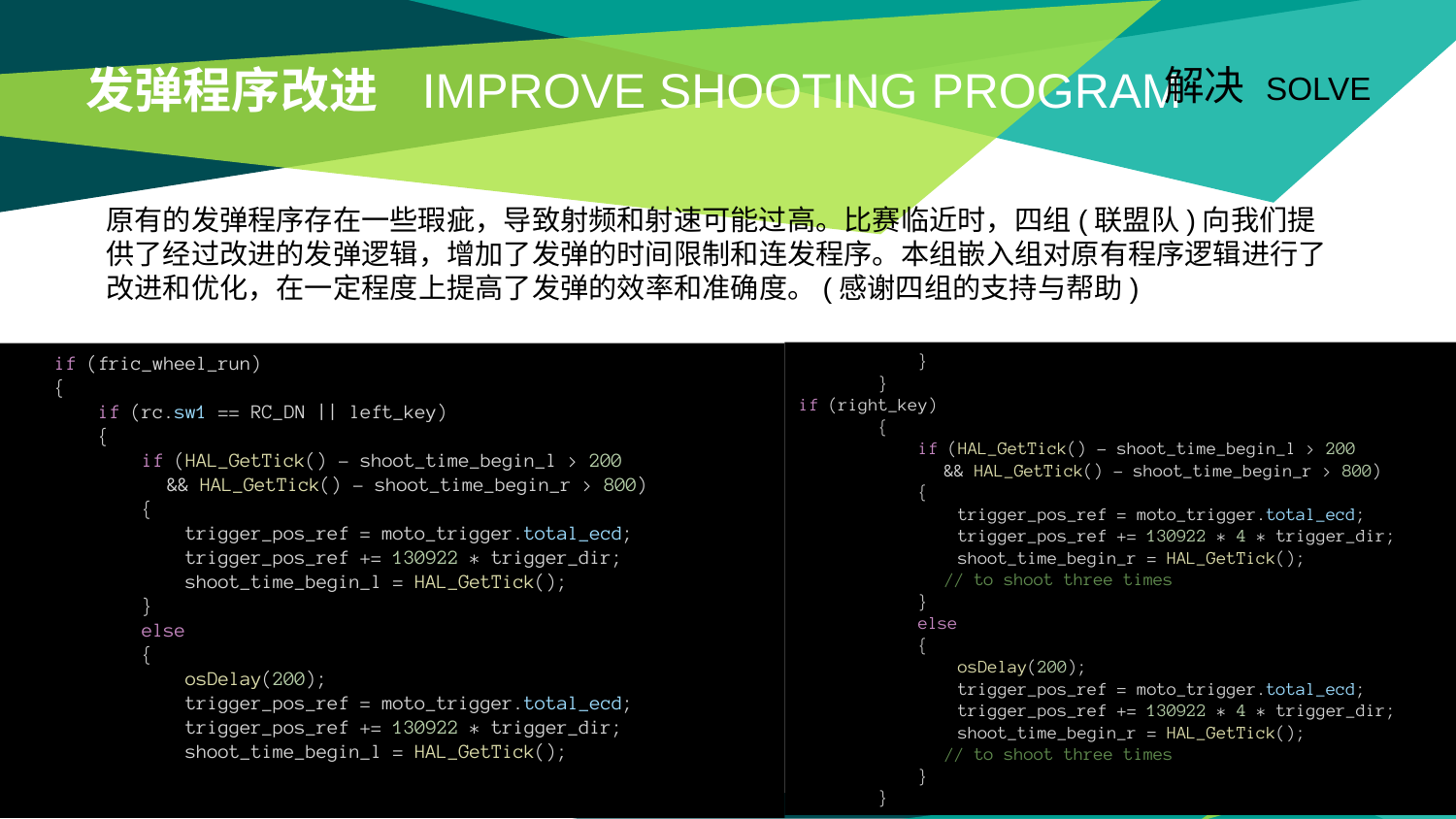

# 发弹程序改进   improve shooting program
解决 solve
原有的发弹程序存在一些瑕疵，导致射频和射速可能过高。比赛临近时，四组(联盟队)向我们提供了经过改进的发弹逻辑，增加了发弹的时间限制和连发程序。本组嵌入组对原有程序逻辑进行了改进和优化，在一定程度上提高了发弹的效率和准确度。(感谢四组的支持与帮助)
            }
        }
if (right_key)
        {
            if (HAL_GetTick() - shoot_time_begin_l > 200
	&& HAL_GetTick() - shoot_time_begin_r > 800)
            {
                trigger_pos_ref = moto_trigger.total_ecd;
                trigger_pos_ref += 130922 * 4 * trigger_dir;
                shoot_time_begin_r = HAL_GetTick();
	// to shoot three times
            }
            else
            {
                osDelay(200);
                trigger_pos_ref = moto_trigger.total_ecd;
                trigger_pos_ref += 130922 * 4 * trigger_dir;
                shoot_time_begin_r = HAL_GetTick();
	// to shoot three times
            }
        }
    if (fric_wheel_run)
    {
        if (rc.sw1 == RC_DN || left_key)
        {
            if (HAL_GetTick() - shoot_time_begin_l > 200
	 && HAL_GetTick() - shoot_time_begin_r > 800)
            {
                trigger_pos_ref = moto_trigger.total_ecd;
                trigger_pos_ref += 130922 * trigger_dir;
                shoot_time_begin_l = HAL_GetTick();
            }
            else
            {
                osDelay(200);
                trigger_pos_ref = moto_trigger.total_ecd;
                trigger_pos_ref += 130922 * trigger_dir;
                shoot_time_begin_l = HAL_GetTick();